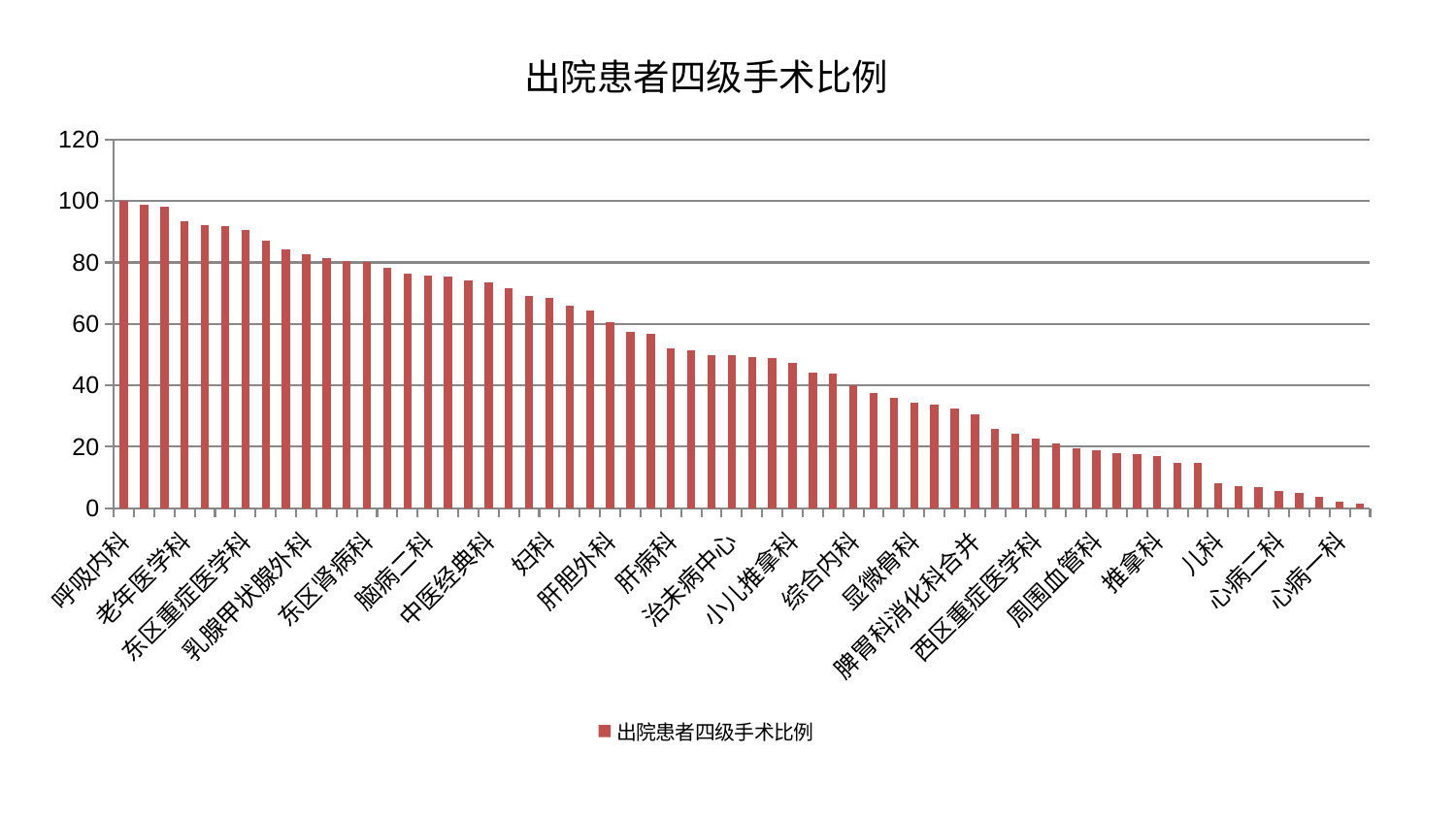

### Chart: 出院患者四级手术比例

| Category | 出院患者四级手术比例 |
|---|---|
| 呼吸内科 | 100.0 |
| 脑病一科 | 98.6818574128595 |
| 创伤骨科 | 98.23585514999674 |
| 老年医学科 | 93.56812127524516 |
| 男科 | 92.03118356345404 |
| 妇科妇二科合并 | 91.90706749325214 |
| 东区重症医学科 | 90.48086538987025 |
| 胸外科 | 87.01590318073363 |
| 小儿骨科 | 84.1863663166268 |
| 乳腺甲状腺外科 | 82.7363025584487 |
| 医院 | 81.46163940089087 |
| 康复科 | 80.63294440577494 |
| 东区肾病科 | 80.25232926060156 |
| 关节骨科 | 78.22066447677359 |
| 微创骨科 | 76.27974757530806 |
| 脑病二科 | 75.72454197231248 |
| 心病四科 | 75.30385880664724 |
| 风湿病科 | 74.25997103087114 |
| 中医经典科 | 73.38224126824045 |
| 肾病科 | 71.70417355237268 |
| 血液科 | 69.04482791477992 |
| 妇科 | 68.4807989854598 |
| 神经外科 | 66.02754317411942 |
| 中医外治中心 | 64.46457883865482 |
| 肝胆外科 | 60.5768255292323 |
| 心血管内科 | 57.5793145458186 |
| 美容皮肤科 | 56.81694877004853 |
| 肝病科 | 52.09058560364409 |
| 脊柱骨科 | 51.28576730274544 |
| 运动损伤骨科 | 49.905521908753926 |
| 治未病中心 | 49.86166063562954 |
| 口腔科 | 49.144098808209584 |
| 耳鼻喉科 | 48.83041121365734 |
| 小儿推拿科 | 47.33871605702648 |
| 骨科 | 44.04901864163093 |
| 普通外科 | 43.97214985622066 |
| 综合内科 | 40.19206988491585 |
| 皮肤科 | 37.47958303824425 |
| 泌尿外科 | 35.93404555541866 |
| 显微骨科 | 34.256321487333395 |
| 肛肠科 | 33.58571003207087 |
| 眼科 | 32.570185026265705 |
| 脾胃科消化科合并 | 30.492005968101832 |
| 妇二科 | 25.97970100069311 |
| 针灸科 | 24.235822845914722 |
| 西区重症医学科 | 22.79583397069609 |
| 重症医学科 | 21.03888382406752 |
| 身心医学科 | 19.414382601237477 |
| 周围血管科 | 18.842399528112026 |
| 脾胃病科 | 18.0296129548679 |
| 消化内科 | 17.4729505437351 |
| 推拿科 | 16.85554305861696 |
| 产科 | 14.90307073143409 |
| 肾脏内科 | 14.643977180318116 |
| 儿科 | 8.125717311116944 |
| 神经内科 | 7.230879764508902 |
| 脑病三科 | 6.970936078757811 |
| 心病二科 | 5.672143341585503 |
| 肿瘤内科 | 5.025662396828547 |
| 心病三科 | 3.8088296931730405 |
| 心病一科 | 2.1025510334401516 |
| 内分泌科 | 1.568624717632858 |
219